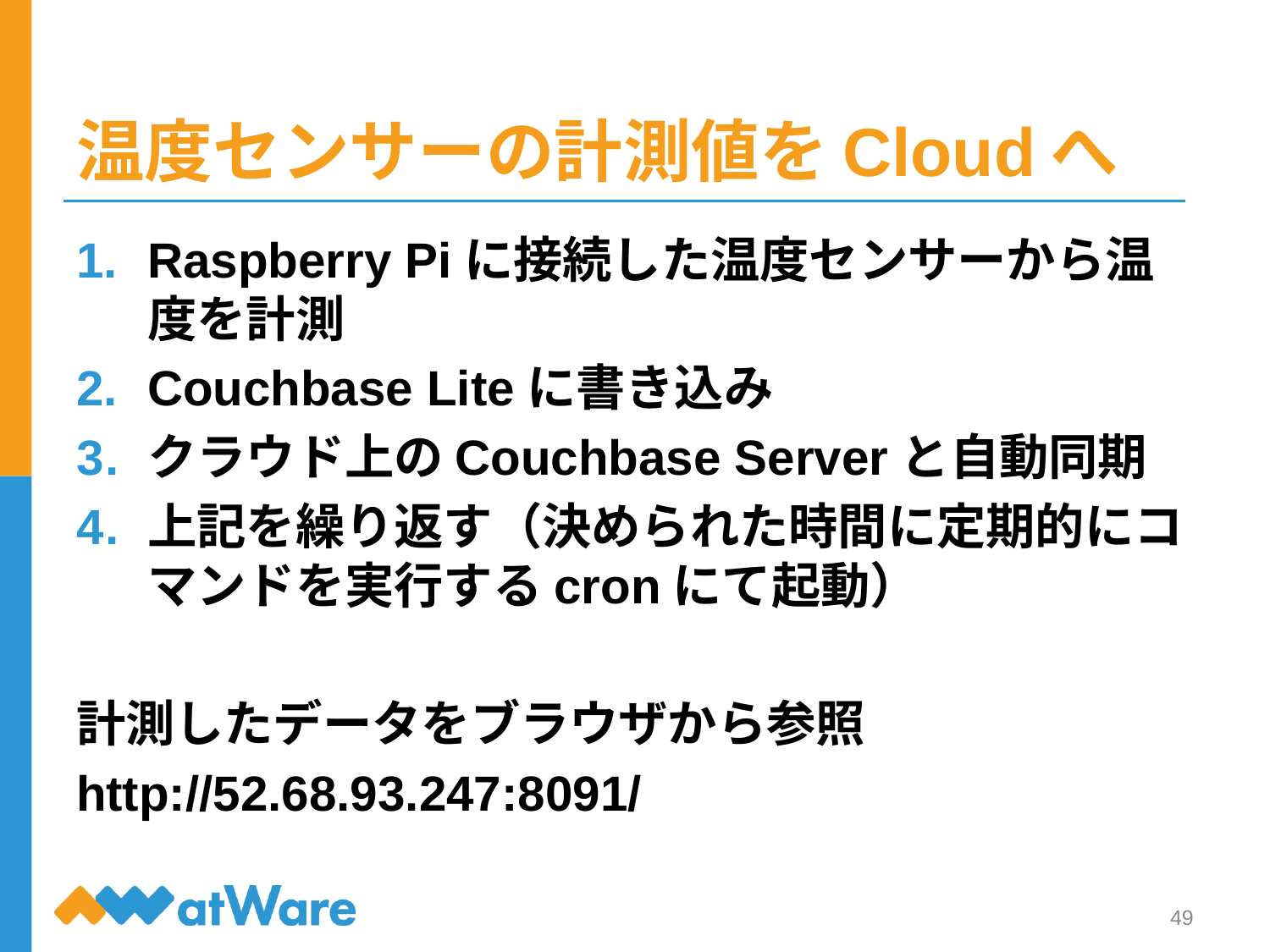

# 温度センサーの計測値をCloudへ
Raspberry Piに接続した温度センサーから温度を計測
Couchbase Liteに書き込み
クラウド上のCouchbase Serverと自動同期
上記を繰り返す（決められた時間に定期的にコマンドを実行するcronにて起動）

計測したデータをブラウザから参照
http://52.68.93.247:8091/

49